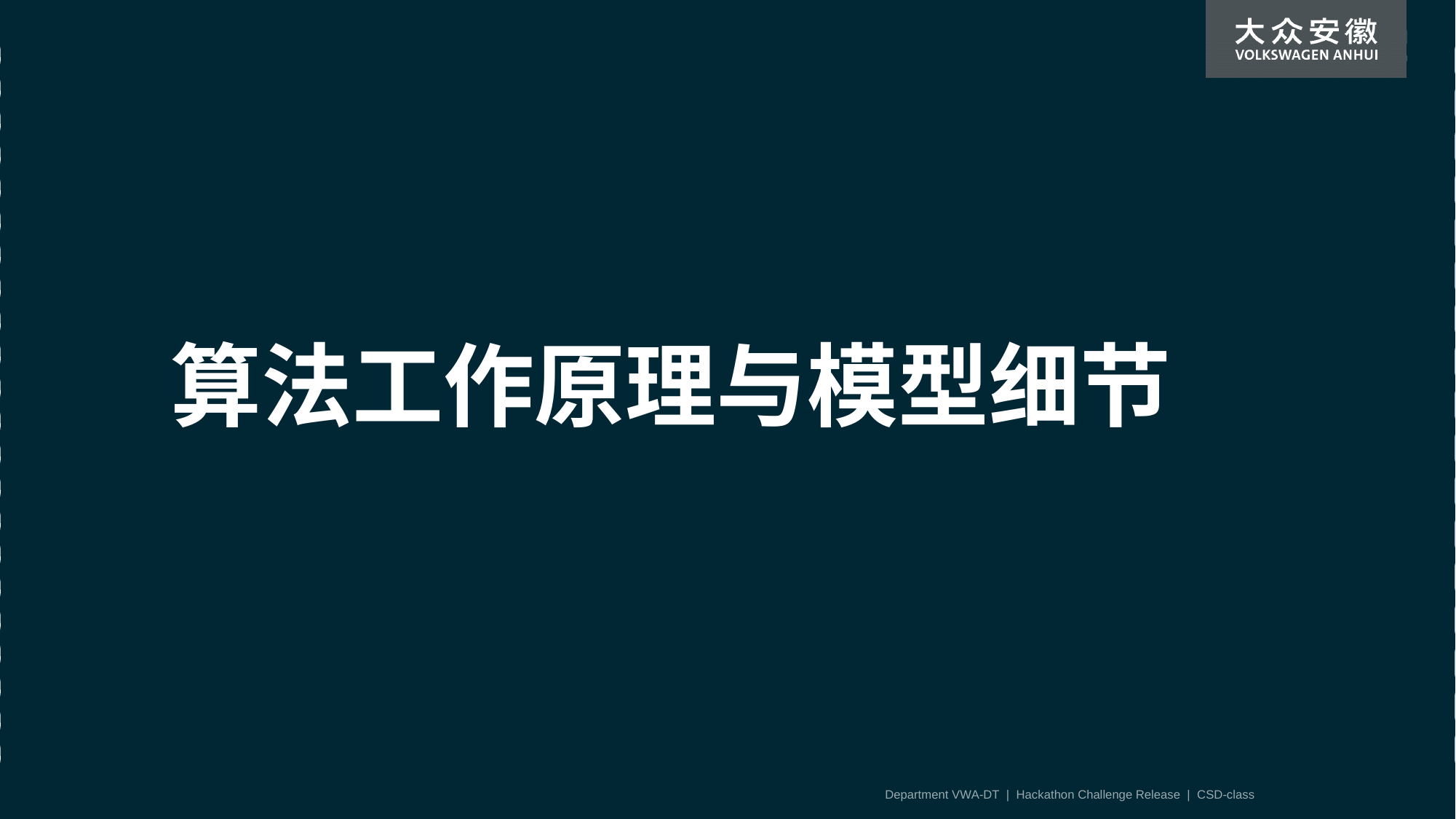

算法工作原理与模型细节

7
Department VWA-DT  |  Hackathon Challenge Release  |  CSD-class